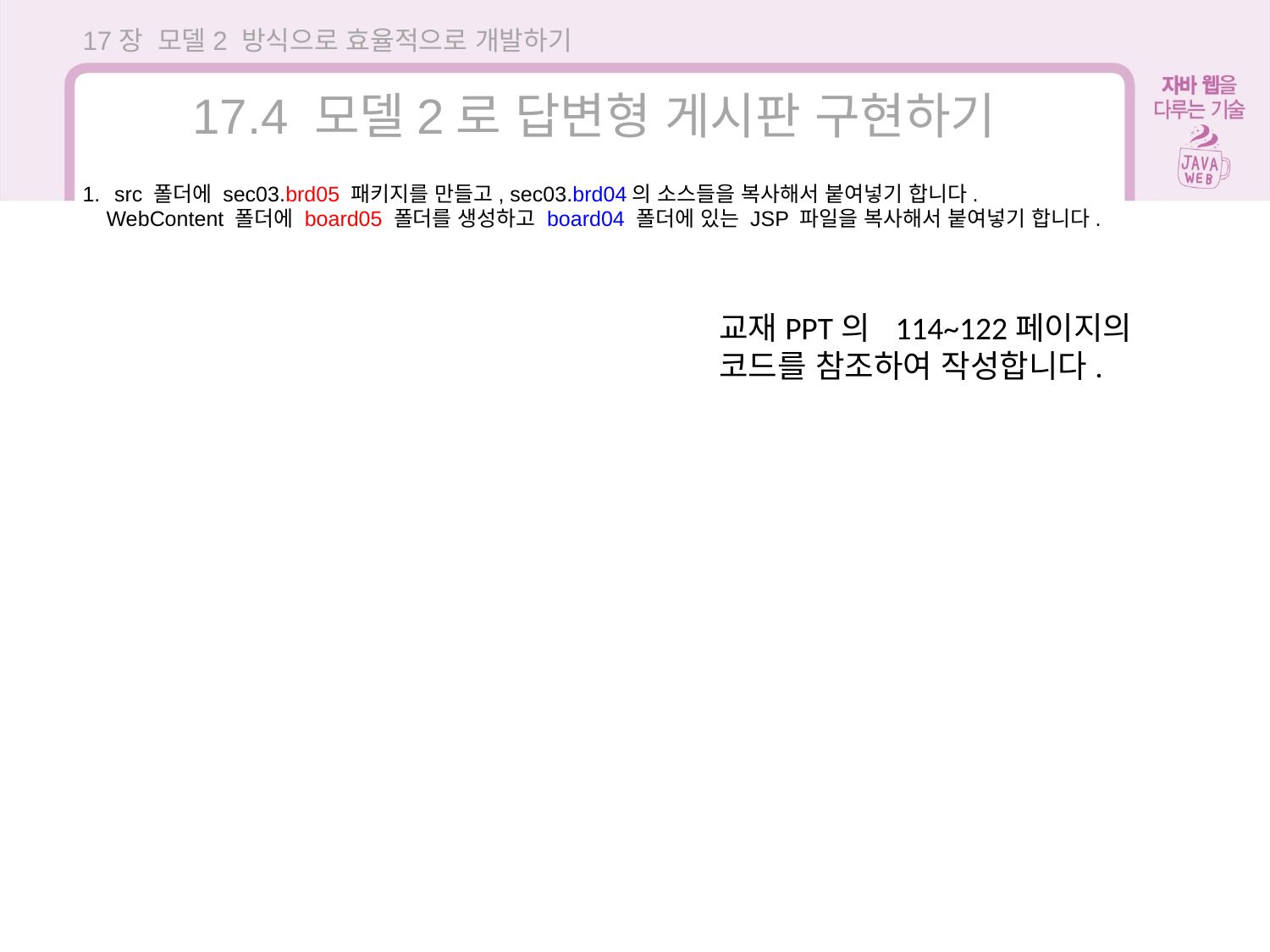

17장  모델2 방식으로 효율적으로 개발하기
17.4 모델2로 답변형 게시판 구현하기
src 폴더에 sec03.brd05 패키지를 만들고, sec03.brd04의 소스들을 복사해서 붙여넣기 합니다.
    WebContent 폴더에 board05 폴더를 생성하고 board04 폴더에 있는 JSP 파일을 복사해서 붙여넣기 합니다.

교재PPT의  114~122페이지의
코드를 참조하여 작성합니다.